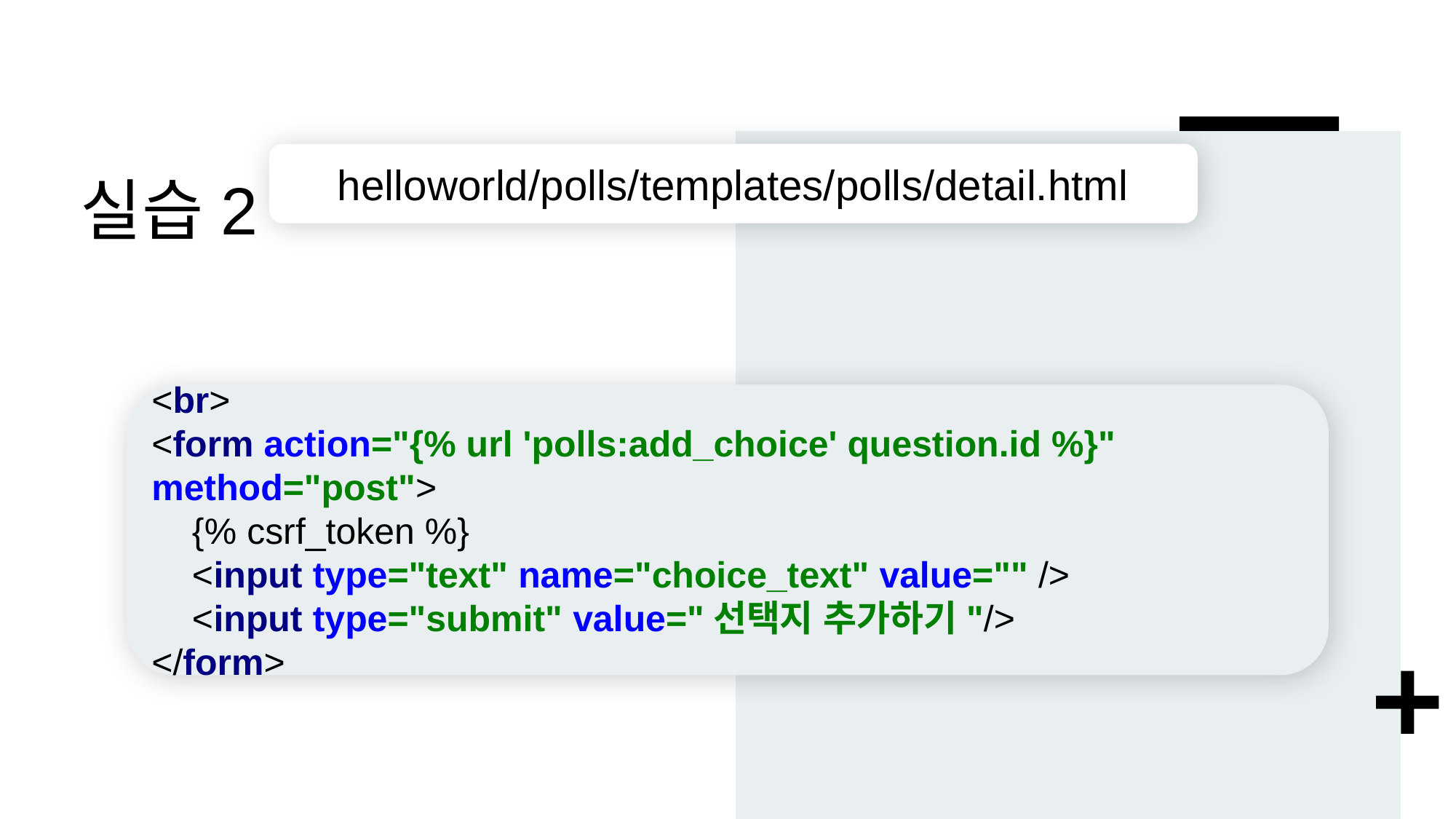

# 실습2
helloworld/polls/templates/polls/detail.html
<br>
<form action="{% url 'polls:add_choice' question.id %}" method="post">
    {% csrf_token %}
    <input type="text" name="choice_text" value="" />
    <input type="submit" value="선택지 추가하기"/>
</form>